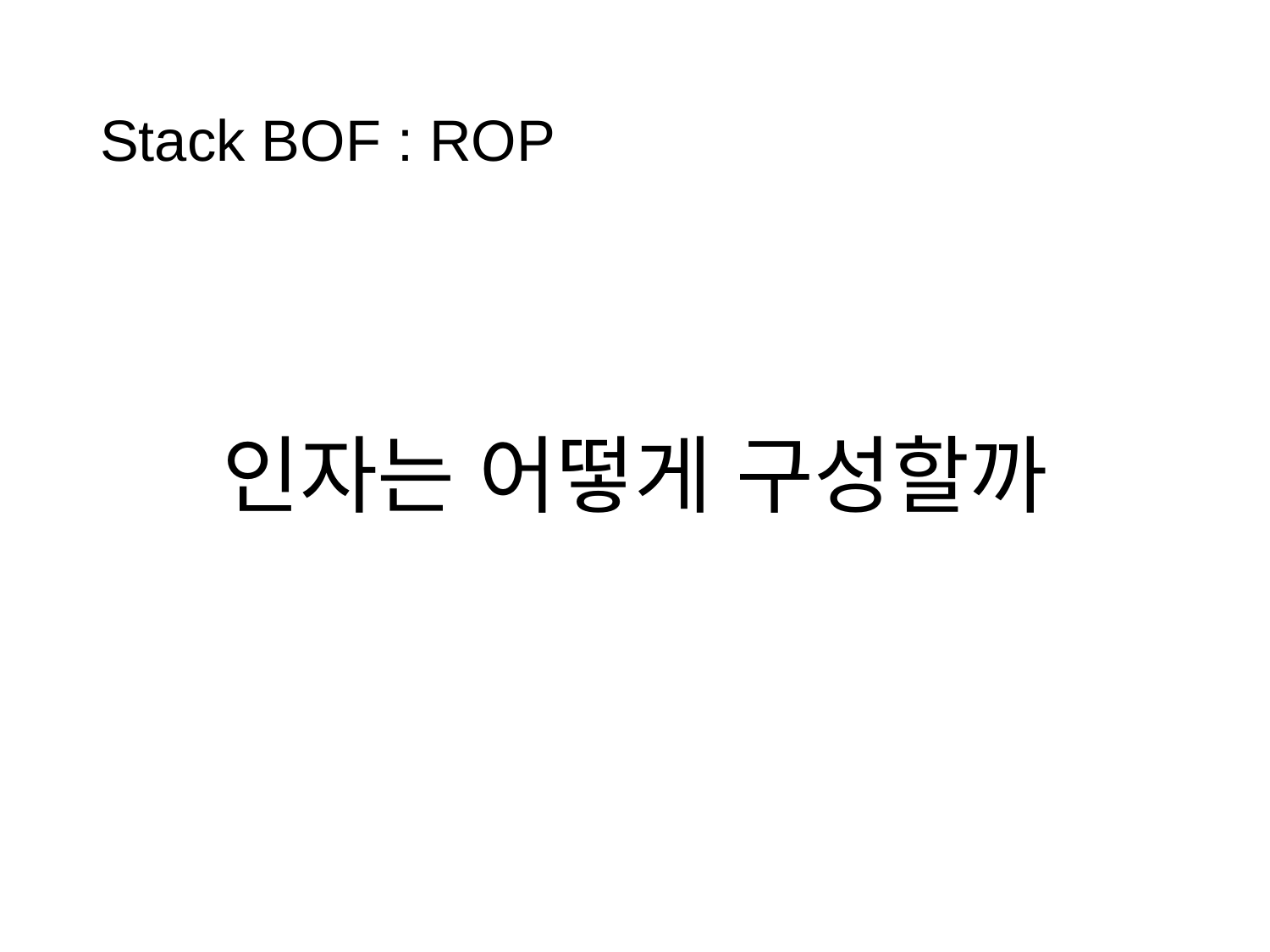

# Stack BOF : ROP
인자는 어떻게 구성할까